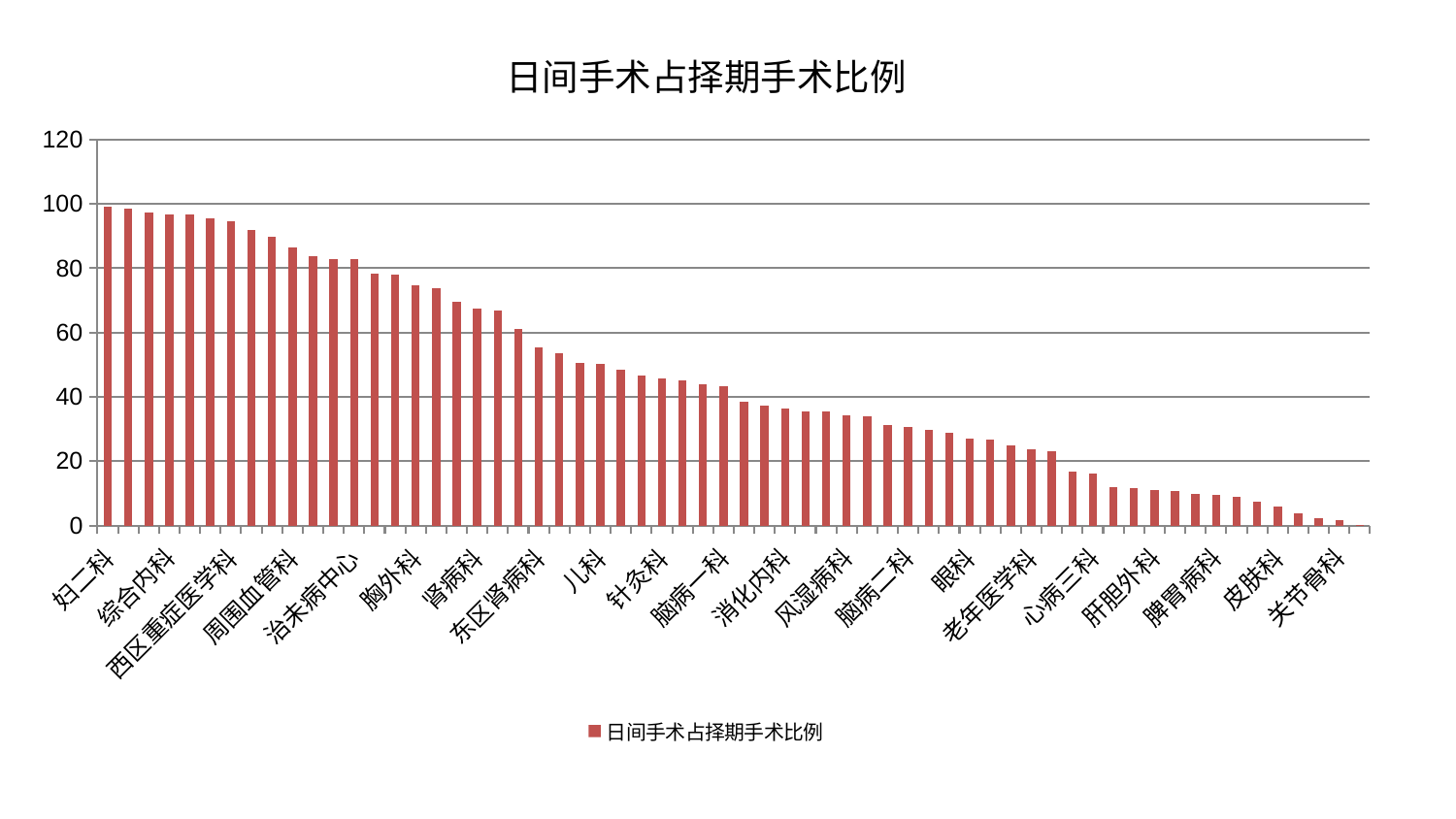

### Chart: 日间手术占择期手术比例

| Category | 日间手术占择期手术比例 |
|---|---|
| 妇二科 | 99.1122499922043 |
| 肿瘤内科 | 98.3988666098799 |
| 创伤骨科 | 97.35699441618625 |
| 综合内科 | 96.84372791476062 |
| 中医外治中心 | 96.64937735429496 |
| 运动损伤骨科 | 95.50778594214249 |
| 西区重症医学科 | 94.5691803279097 |
| 推拿科 | 91.7774712371864 |
| 内分泌科 | 89.81093074312514 |
| 周围血管科 | 86.40935342475898 |
| 血液科 | 83.68386925917079 |
| 呼吸内科 | 82.93010472760041 |
| 治未病中心 | 82.89176653691497 |
| 肛肠科 | 78.20248414517319 |
| 骨科 | 78.05811214486253 |
| 胸外科 | 74.84937725459126 |
| 男科 | 73.7073123519375 |
| 神经外科 | 69.54253590616963 |
| 肾病科 | 67.55830936275933 |
| 口腔科 | 66.81622022567157 |
| 美容皮肤科 | 61.186680205067255 |
| 东区肾病科 | 55.535889044489295 |
| 小儿骨科 | 53.58988064445249 |
| 乳腺甲状腺外科 | 50.6805876579314 |
| 儿科 | 50.219653266124894 |
| 泌尿外科 | 48.4744537237382 |
| 妇科 | 46.64642584943297 |
| 针灸科 | 45.8588725248241 |
| 心病二科 | 45.03290720321394 |
| 心病四科 | 43.835074249003036 |
| 脑病一科 | 43.23432850633338 |
| 中医经典科 | 38.57271349148419 |
| 妇科妇二科合并 | 37.42044204068922 |
| 消化内科 | 36.41646064492667 |
| 肾脏内科 | 35.49672774016035 |
| 医院 | 35.395086053361105 |
| 风湿病科 | 34.234778001135346 |
| 产科 | 33.947120424417676 |
| 康复科 | 31.251702188857067 |
| 脑病二科 | 30.768417257023863 |
| 普通外科 | 29.787195924797327 |
| 显微骨科 | 28.89402209629526 |
| 眼科 | 26.9983282285682 |
| 肝病科 | 26.702394141483722 |
| 微创骨科 | 25.018583758830037 |
| 老年医学科 | 23.54199061626383 |
| 脑病三科 | 22.935857635440527 |
| 脾胃科消化科合并 | 16.631222118059164 |
| 心病三科 | 16.018433556841384 |
| 心血管内科 | 12.030557122595265 |
| 重症医学科 | 11.503632221125315 |
| 肝胆外科 | 10.922157372604357 |
| 脊柱骨科 | 10.746559434911052 |
| 小儿推拿科 | 9.674886861166376 |
| 脾胃病科 | 9.619293642535954 |
| 神经内科 | 8.969737221608543 |
| 心病一科 | 7.480548194645076 |
| 皮肤科 | 5.911025307244611 |
| 耳鼻喉科 | 3.6932923676007423 |
| 东区重症医学科 | 2.2383919002067154 |
| 关节骨科 | 1.7985617658050623 |
| 身心医学科 | 0.0355140786301833 |
209